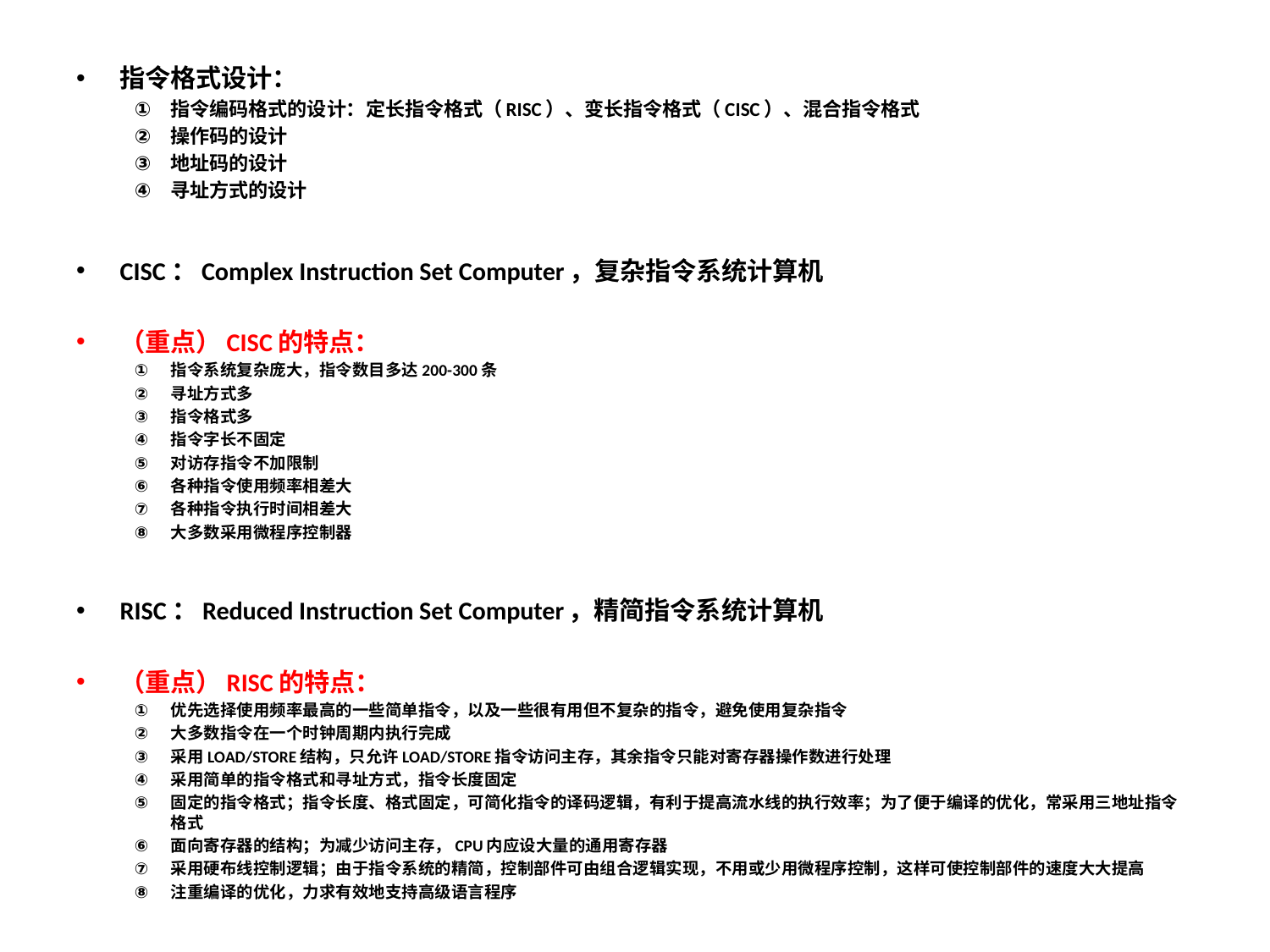

指令格式设计：
指令编码格式的设计：定长指令格式（RISC）、变长指令格式（CISC）、混合指令格式
操作码的设计
地址码的设计
寻址方式的设计

CISC：Complex Instruction Set Computer，复杂指令系统计算机

（重点）CISC的特点：
指令系统复杂庞大，指令数目多达200-300条
寻址方式多
指令格式多
指令字长不固定
对访存指令不加限制
各种指令使用频率相差大
各种指令执行时间相差大
大多数采用微程序控制器

RISC：Reduced Instruction Set Computer，精简指令系统计算机

（重点）RISC的特点：
优先选择使用频率最高的一些简单指令，以及一些很有用但不复杂的指令，避免使用复杂指令
大多数指令在一个时钟周期内执行完成
采用LOAD/STORE结构，只允许LOAD/STORE指令访问主存，其余指令只能对寄存器操作数进行处理
采用简单的指令格式和寻址方式，指令长度固定
固定的指令格式；指令长度、格式固定，可简化指令的译码逻辑，有利于提高流水线的执行效率；为了便于编译的优化，常采用三地址指令格式
面向寄存器的结构；为减少访问主存，CPU内应设大量的通用寄存器
采用硬布线控制逻辑；由于指令系统的精简，控制部件可由组合逻辑实现，不用或少用微程序控制，这样可使控制部件的速度大大提高
注重编译的优化，力求有效地支持高级语言程序